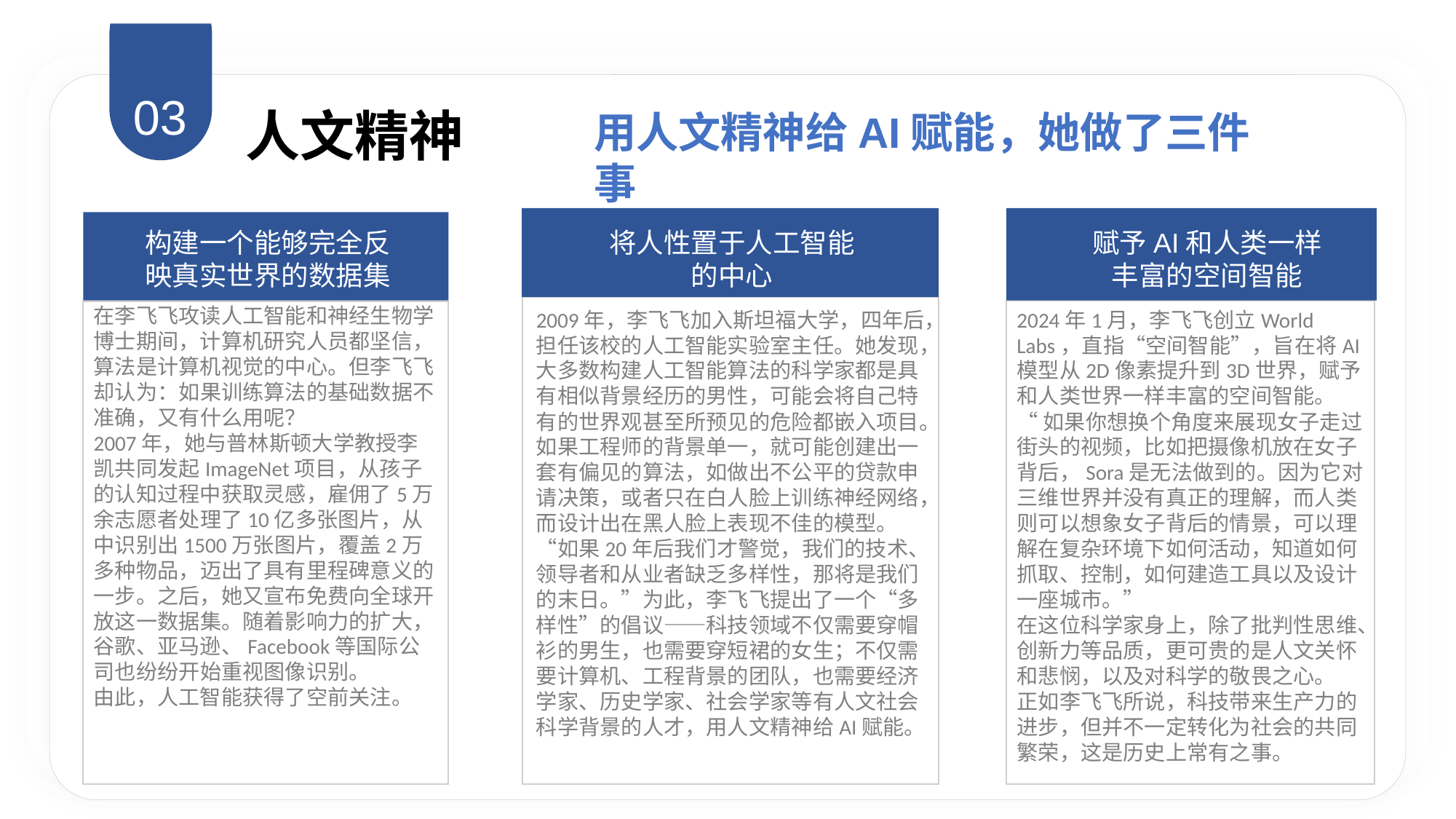

03
人文精神
用人文精神给AI赋能，她做了三件事

构建一个能够完全反映真实世界的数据集
将人性置于人工智能的中心
赋予AI和人类一样丰富的空间智能
在李飞飞攻读人工智能和神经生物学博士期间，计算机研究人员都坚信，算法是计算机视觉的中心。但李飞飞却认为：如果训练算法的基础数据不准确，又有什么用呢？
2007年，她与普林斯顿大学教授李凯共同发起ImageNet项目，从孩子的认知过程中获取灵感，雇佣了5万余志愿者处理了10亿多张图片，从中识别出1500万张图片，覆盖2万多种物品，迈出了具有里程碑意义的一步。之后，她又宣布免费向全球开放这一数据集。随着影响力的扩大，谷歌、亚马逊、Facebook等国际公司也纷纷开始重视图像识别。
由此，人工智能获得了空前关注。

2009年，李飞飞加入斯坦福大学，四年后，担任该校的人工智能实验室主任。她发现，大多数构建人工智能算法的科学家都是具有相似背景经历的男性，可能会将自己特有的世界观甚至所预见的危险都嵌入项目。如果工程师的背景单一，就可能创建出一套有偏见的算法，如做出不公平的贷款申请决策，或者只在白人脸上训练神经网络，而设计出在黑人脸上表现不佳的模型。“如果20年后我们才警觉，我们的技术、领导者和从业者缺乏多样性，那将是我们的末日。”为此，李飞飞提出了一个“多样性”的倡议——科技领域不仅需要穿帽衫的男生，也需要穿短裙的女生；不仅需要计算机、工程背景的团队，也需要经济学家、历史学家、社会学家等有人文社会科学背景的人才，用人文精神给AI赋能。
2024年1月，李飞飞创立World Labs，直指“空间智能”，旨在将AI模型从2D像素提升到3D世界，赋予和人类世界一样丰富的空间智能。
“如果你想换个角度来展现女子走过街头的视频，比如把摄像机放在女子背后，Sora是无法做到的。因为它对三维世界并没有真正的理解，而人类则可以想象女子背后的情景，可以理解在复杂环境下如何活动，知道如何抓取、控制，如何建造工具以及设计一座城市。”
在这位科学家身上，除了批判性思维、创新力等品质，更可贵的是人文关怀和悲悯，以及对科学的敬畏之心。
正如李飞飞所说，科技带来生产力的进步，但并不一定转化为社会的共同繁荣，这是历史上常有之事。